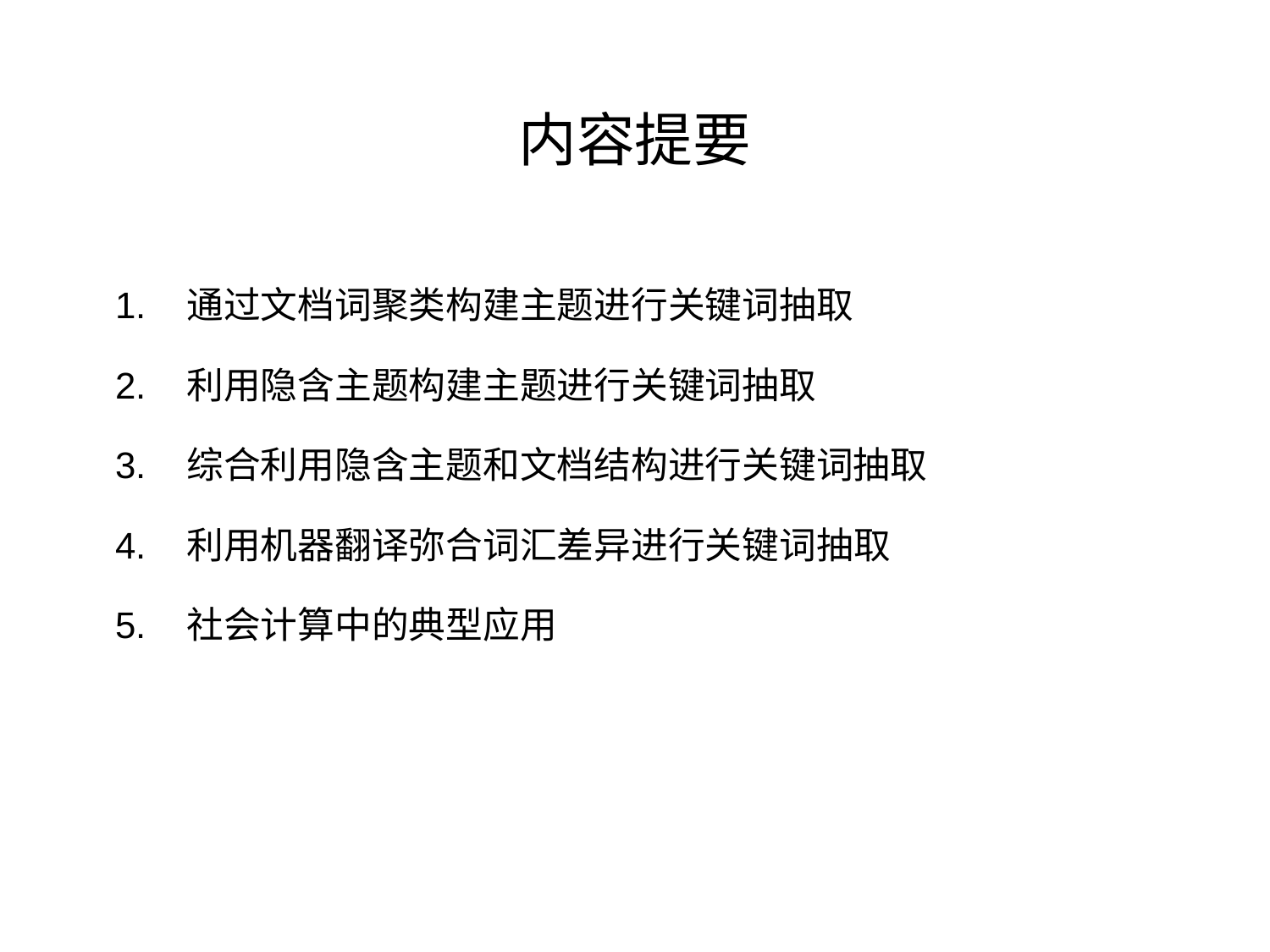

# 内容提要
通过文档词聚类构建主题进行关键词抽取
利用隐含主题构建主题进行关键词抽取
综合利用隐含主题和文档结构进行关键词抽取
利用机器翻译弥合词汇差异进行关键词抽取
社会计算中的典型应用